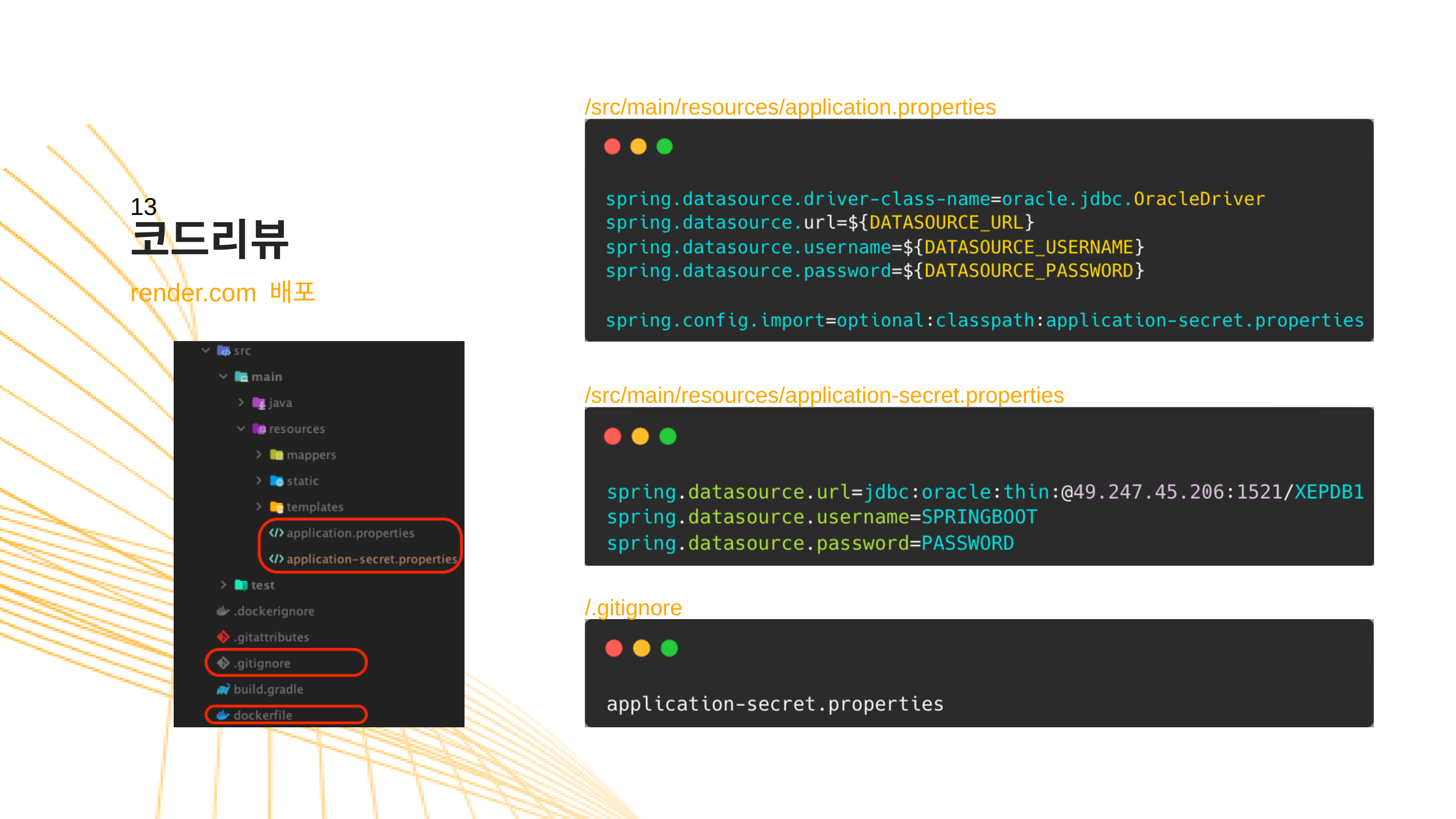

/src/main/resources/application.properties

13
코드리뷰
render.com 배포

/src/main/resources/application-secret.properties

/.gitignore